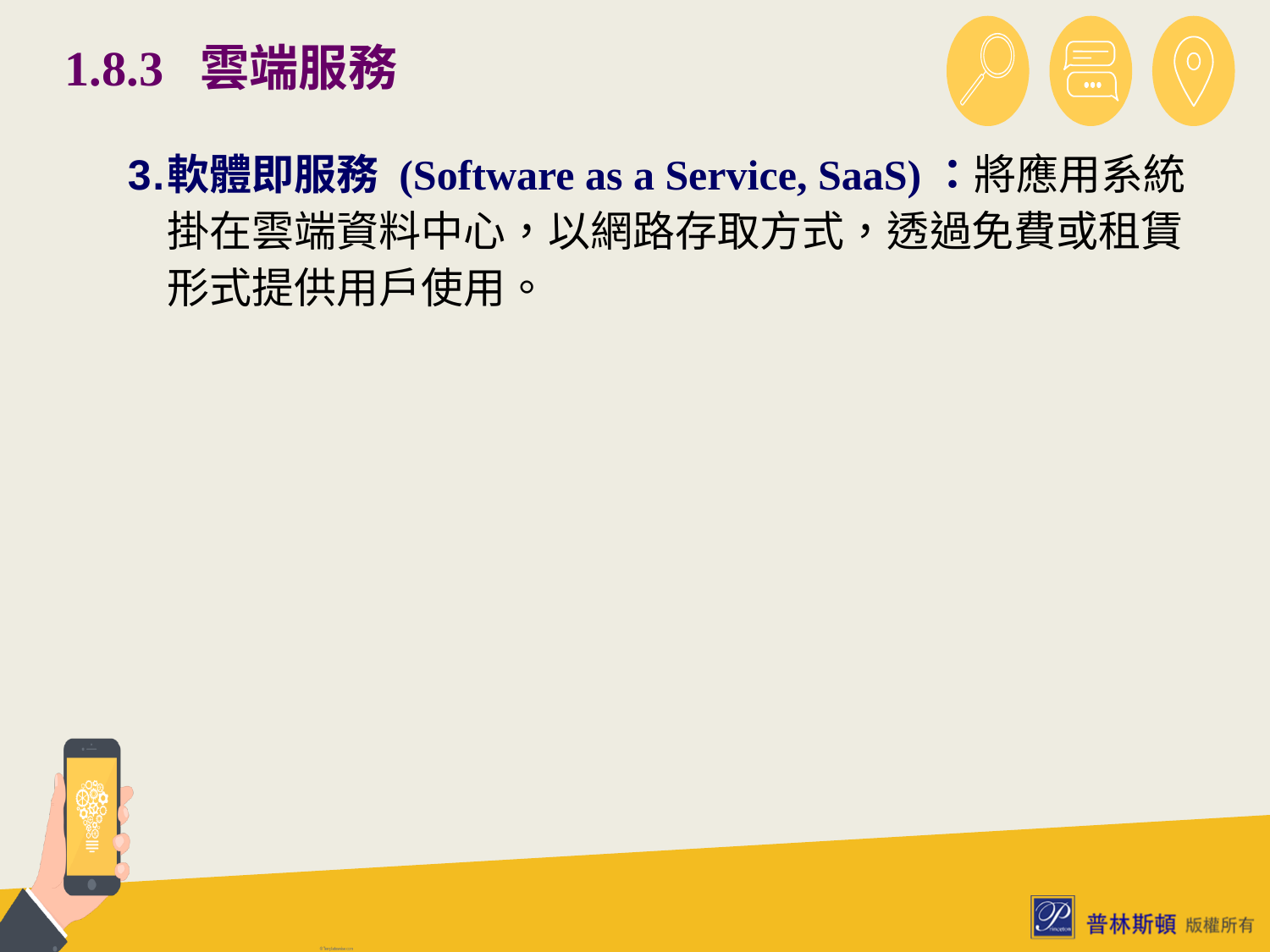

# 1.8.3  雲端服務
軟體即服務 (Software as a Service, SaaS)：將應用系統掛在雲端資料中心，以網路存取方式，透過免費或租賃形式提供用戶使用。